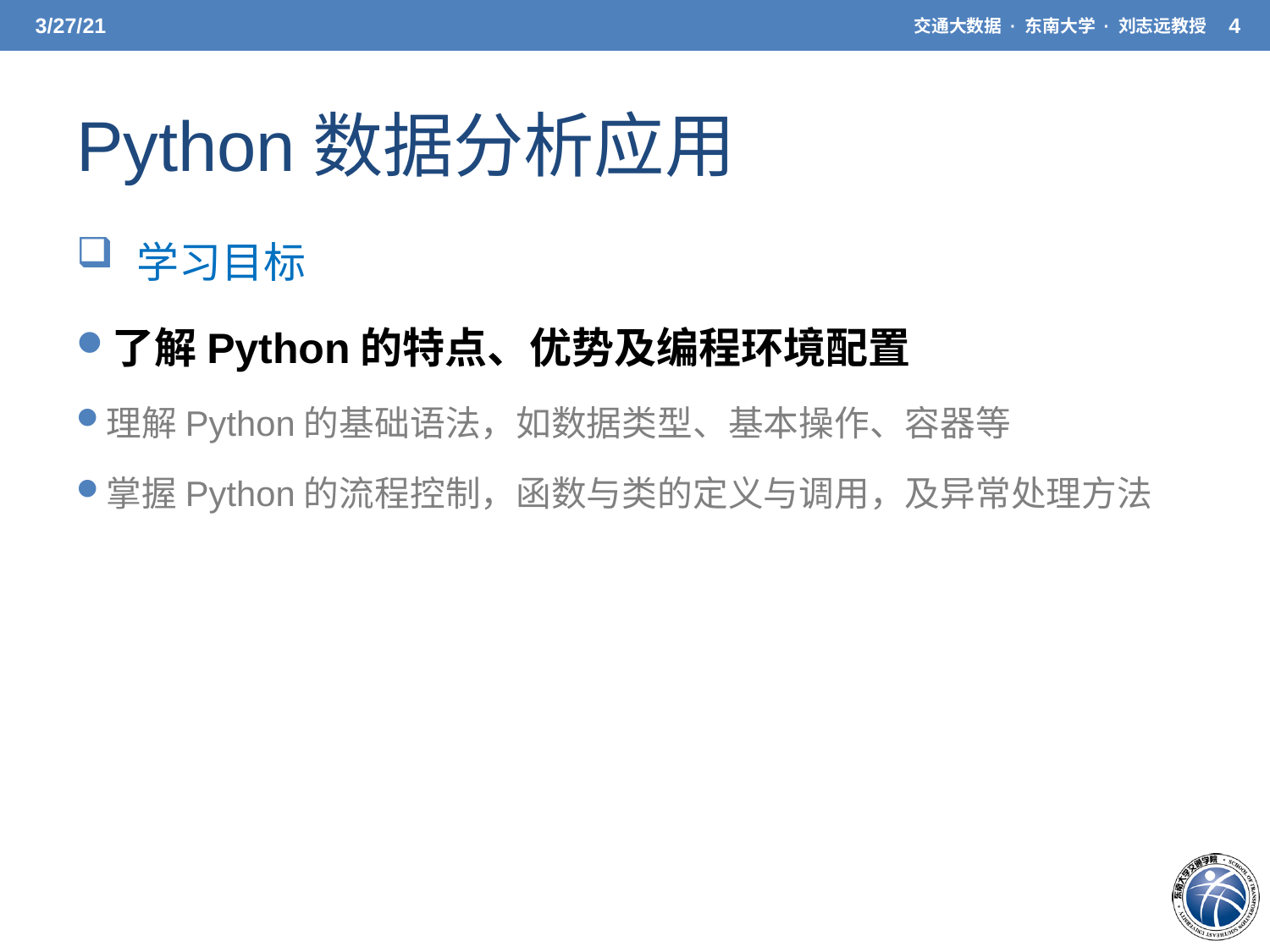

3/27/21
交通大数据 · 东南大学 · 刘志远教授
4
# Python数据分析应用
 学习目标
了解Python的特点、优势及编程环境配置
理解Python的基础语法，如数据类型、基本操作、容器等
掌握Python的流程控制，函数与类的定义与调用，及异常处理方法